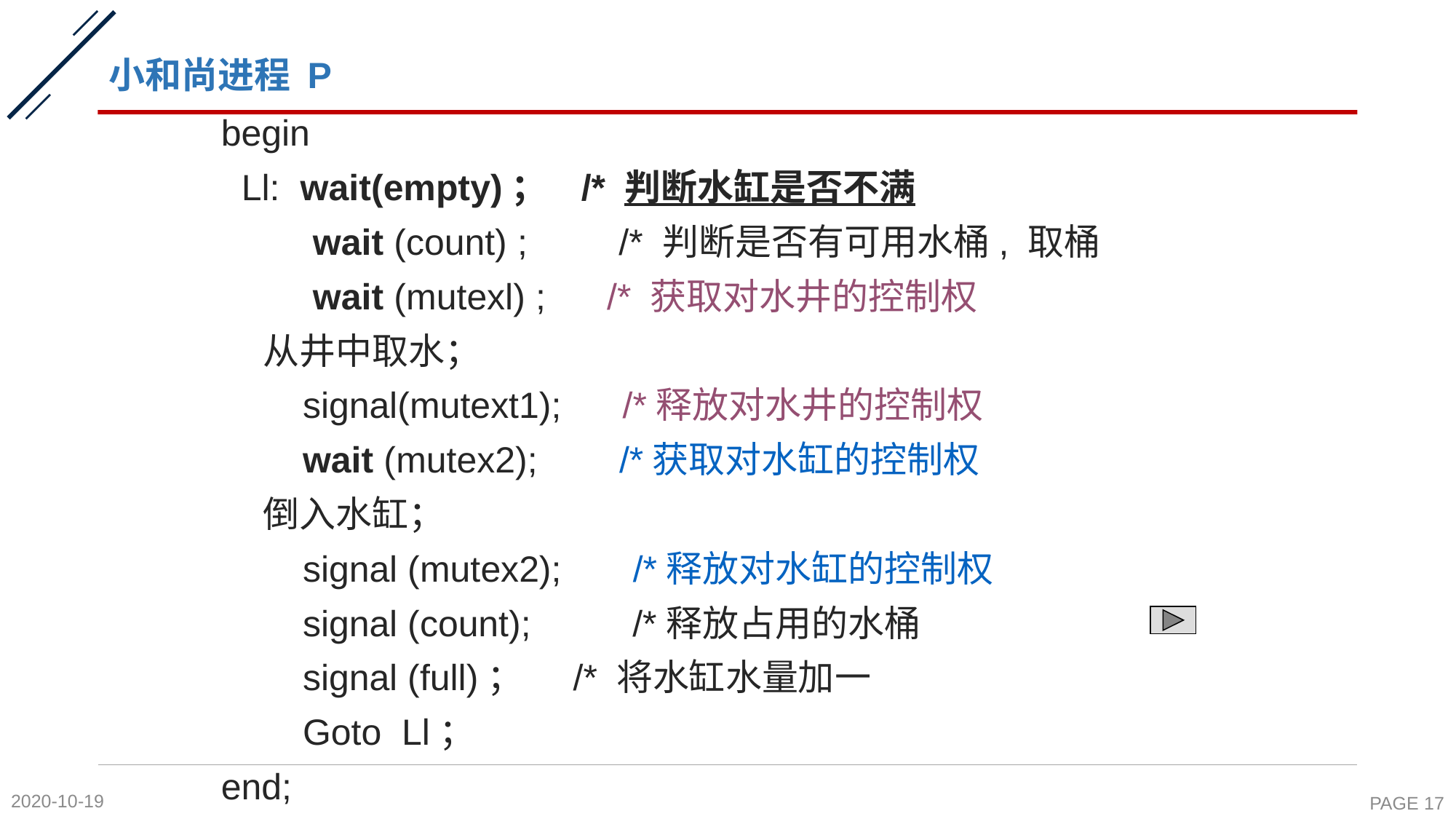

# 小和尚进程 P
begin
  Ll:  wait(empty)；   /* 判断水缸是否不满
         wait (count) ;         /* 判断是否有可用水桶, 取桶
         wait (mutexl) ;      /* 获取对水井的控制权
    从井中取水；
        signal(mutext1);      /*释放对水井的控制权
        wait (mutex2);        /*获取对水缸的控制权
    倒入水缸；
        signal (mutex2);       /*释放对水缸的控制权
        signal (count);          /*释放占用的水桶
        signal (full)；     /* 将水缸水量加一
        Goto  Ll；
end;

2020-10-19
PAGE 17